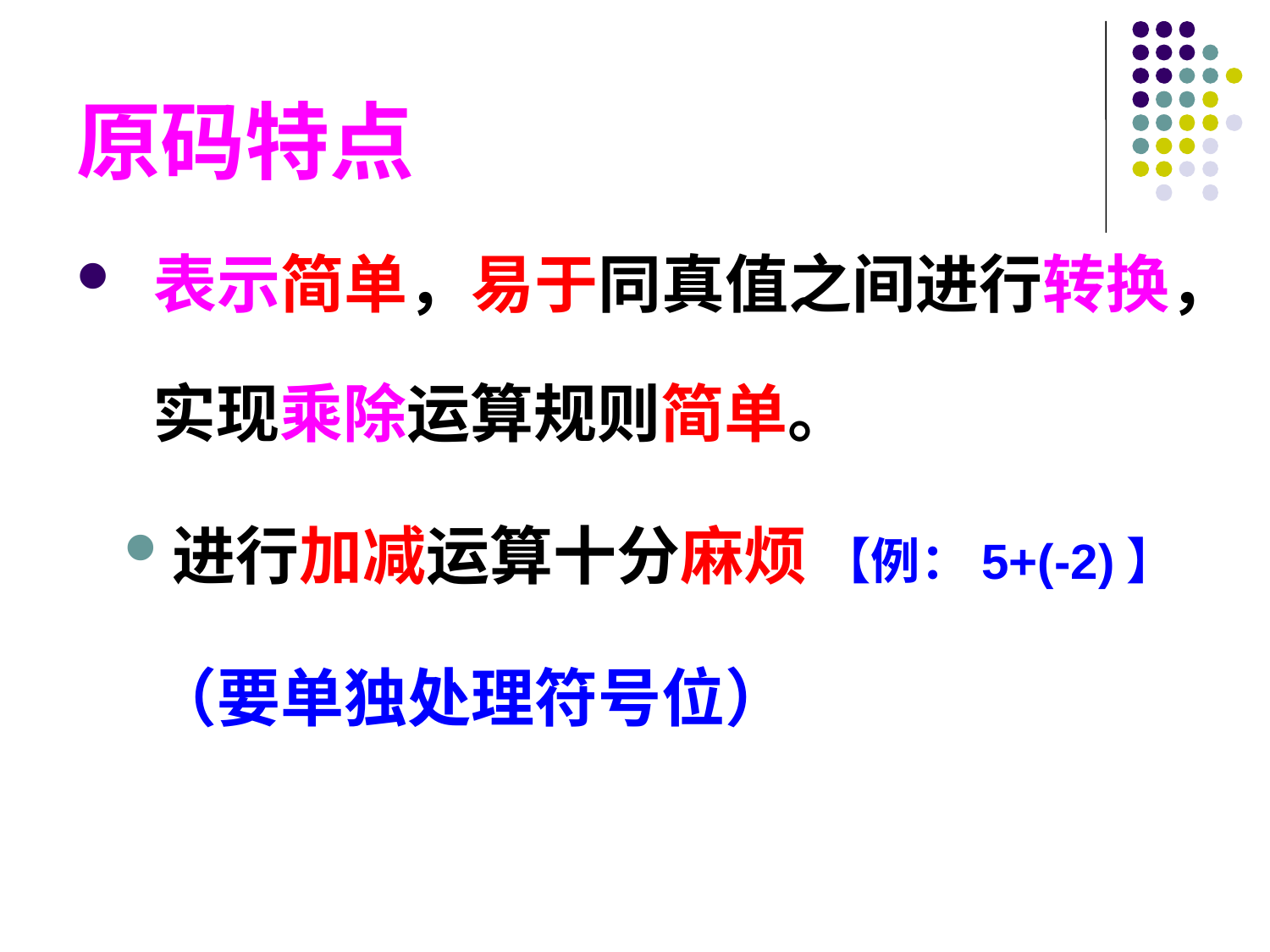

原码特点
 表示简单，易于同真值之间进行转换，  实现乘除运算规则简单。
进行加减运算十分麻烦 【例：5+(-2)】
 （要单独处理符号位）
#
15